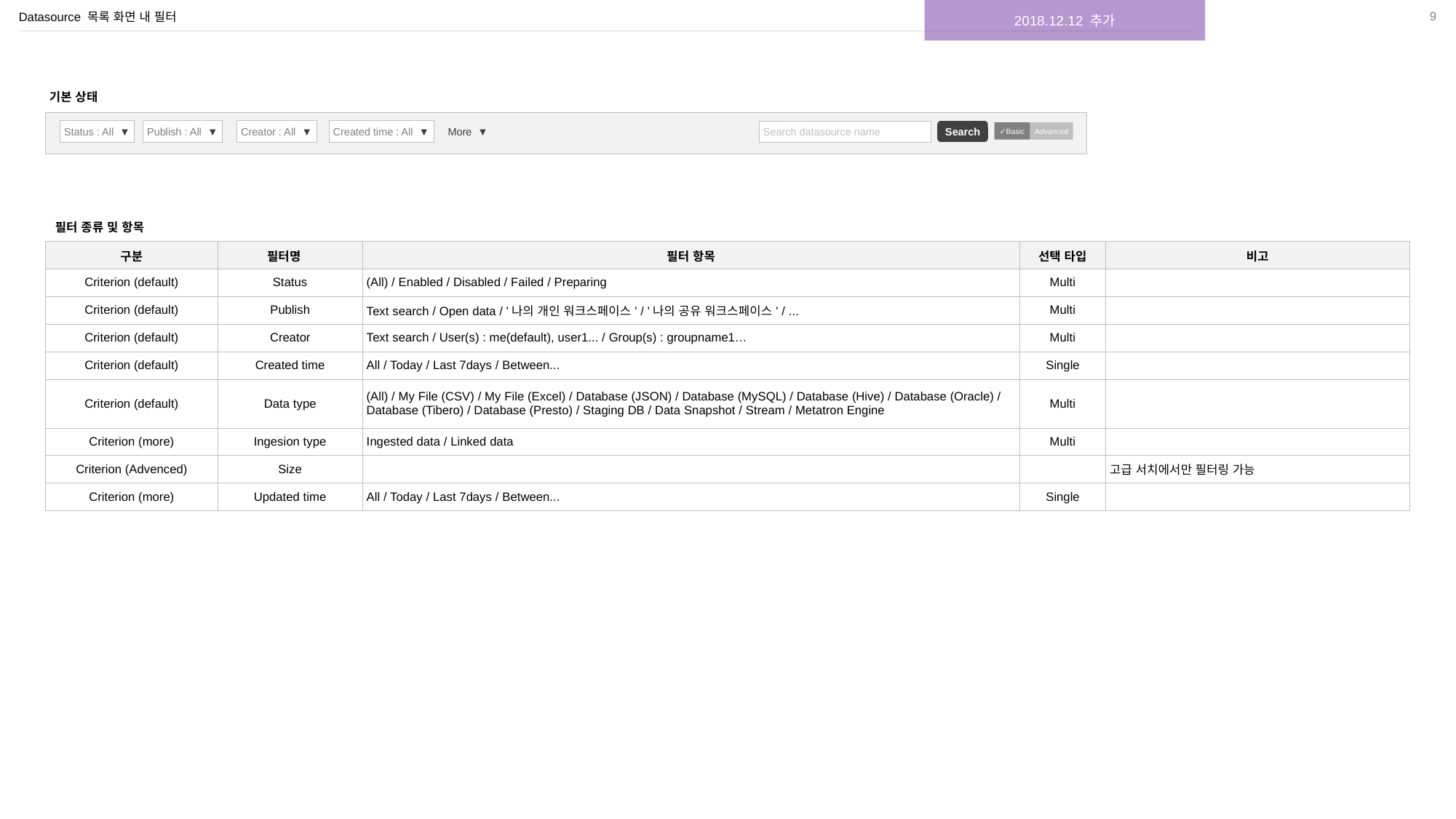

2018.12.12 추가
9
# Datasource 목록 화면 내 필터

기본 상태

Status : All  ▼
Publish : All  ▼
Creator : All  ▼
Created time : All  ▼
Search datasource name
Search
More  ▼
✓Basic
Advanced
필터 종류 및 항목
| 구분 | 필터명 | 필터 항목 | 선택 타입 | 비고 |
| --- | --- | --- | --- | --- |
| Criterion (default) | Status | (All) / Enabled / Disabled / Failed / Preparing | Multi |  |
| Criterion (default) | Publish | Text search / Open data / '나의 개인 워크스페이스' / '나의 공유 워크스페이스' / ... | Multi |  |
| Criterion (default) | Creator | Text search / User(s) : me(default), user1... / Group(s) : groupname1… | Multi |  |
| Criterion (default) | Created time | All / Today / Last 7days / Between... | Single |  |
| Criterion (default) | Data type | (All) / My File (CSV) / My File (Excel) / Database (JSON) / Database (MySQL) / Database (Hive) / Database (Oracle) / Database (Tibero) / Database (Presto) / Staging DB / Data Snapshot / Stream / Metatron Engine | Multi |  |
| Criterion (more) | Ingesion type | Ingested data / Linked data | Multi |  |
| Criterion (Advenced) | Size |  |  | 고급 서치에서만 필터링 가능 |
| Criterion (more) | Updated time | All / Today / Last 7days / Between... | Single |  |